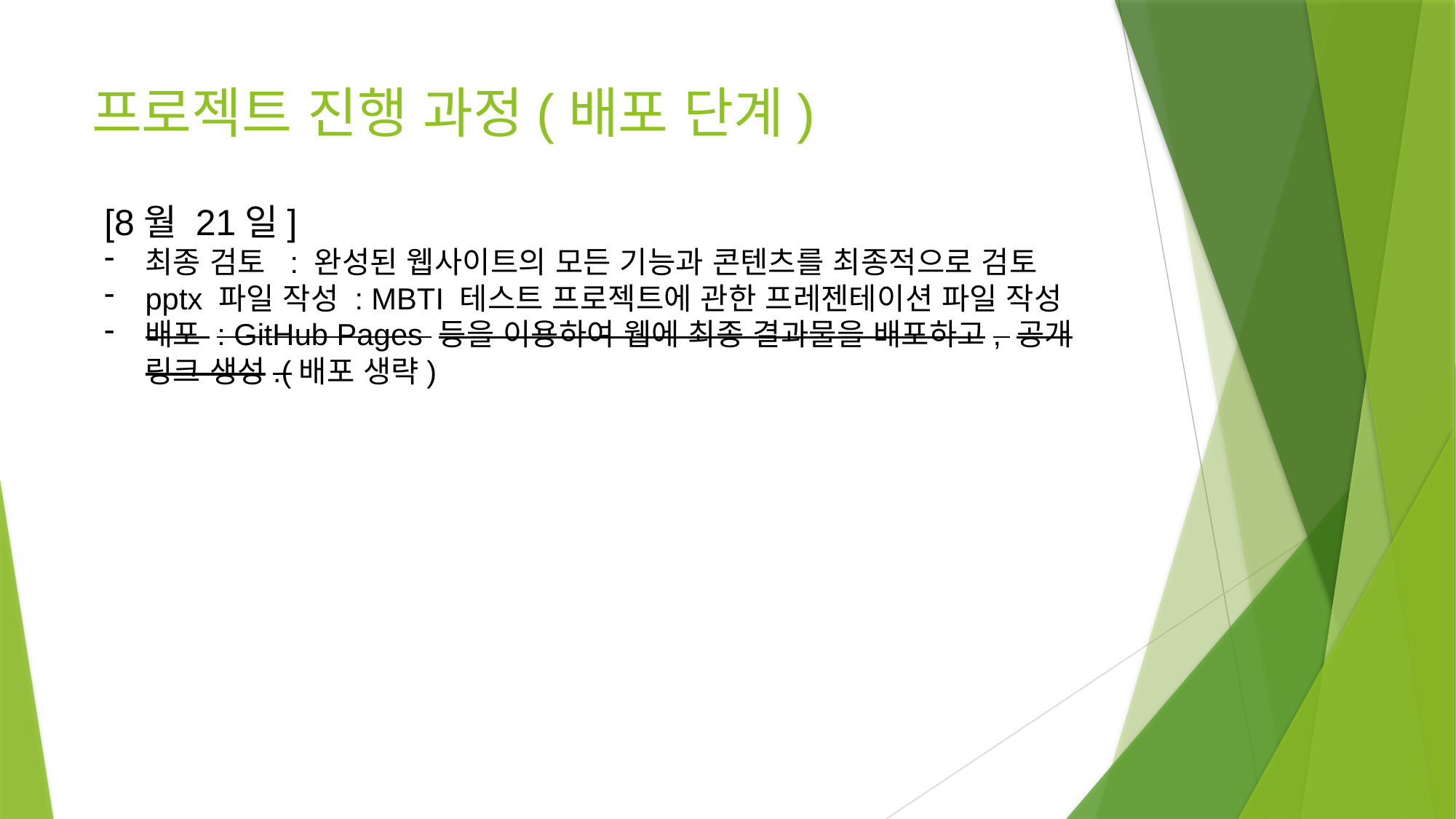

# 프로젝트 진행 과정(배포 단계)
[8월 21일]
최종 검토  : 완성된 웹사이트의 모든 기능과 콘텐츠를 최종적으로 검토
pptx 파일 작성 : MBTI 테스트 프로젝트에 관한 프레젠테이션 파일 작성
배포 : GitHub Pages 등을 이용하여 웹에 최종 결과물을 배포하고, 공개 링크 생성.(배포 생략)